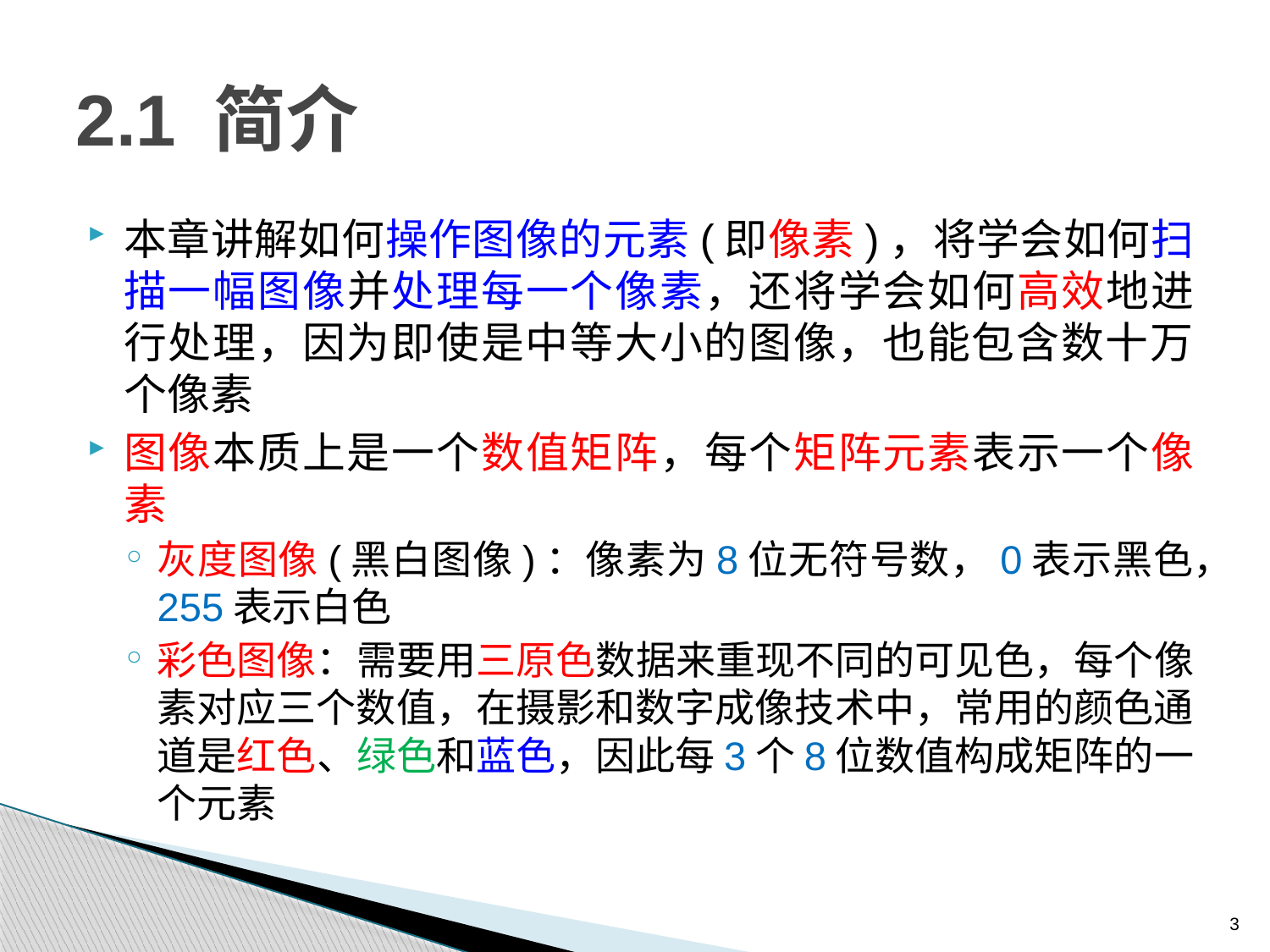

# 2.1 简介
本章讲解如何操作图像的元素(即像素)，将学会如何扫描一幅图像并处理每一个像素，还将学会如何高效地进行处理，因为即使是中等大小的图像，也能包含数十万个像素
图像本质上是一个数值矩阵，每个矩阵元素表示一个像素
灰度图像(黑白图像)：像素为8位无符号数，0表示黑色，255表示白色
彩色图像：需要用三原色数据来重现不同的可见色，每个像素对应三个数值，在摄影和数字成像技术中，常用的颜色通道是红色、绿色和蓝色，因此每3个8位数值构成矩阵的一个元素
3